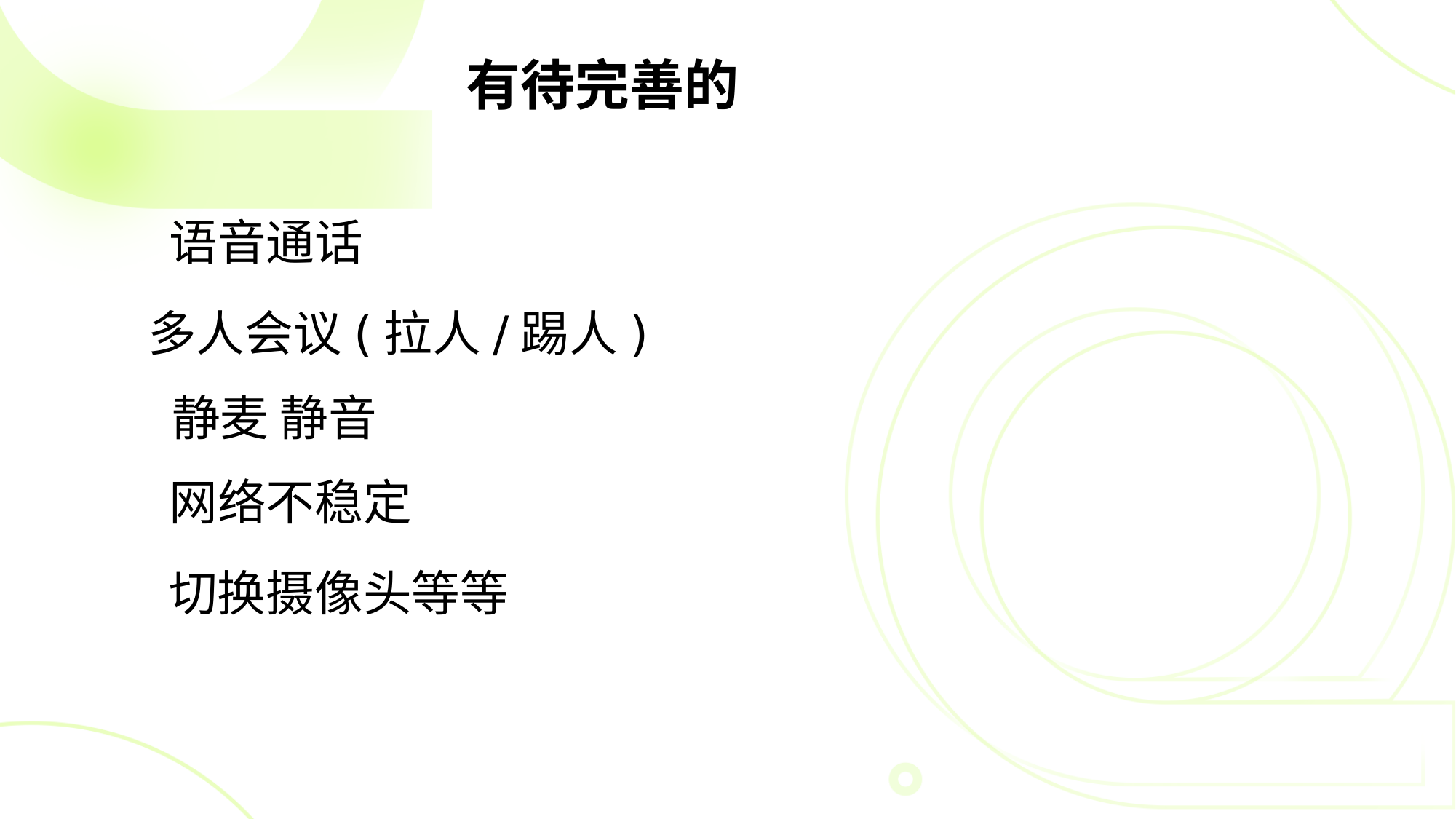

有待完善的
语音通话
多人会议(拉人/踢人)
静麦 静音
网络不稳定
切换摄像头等等